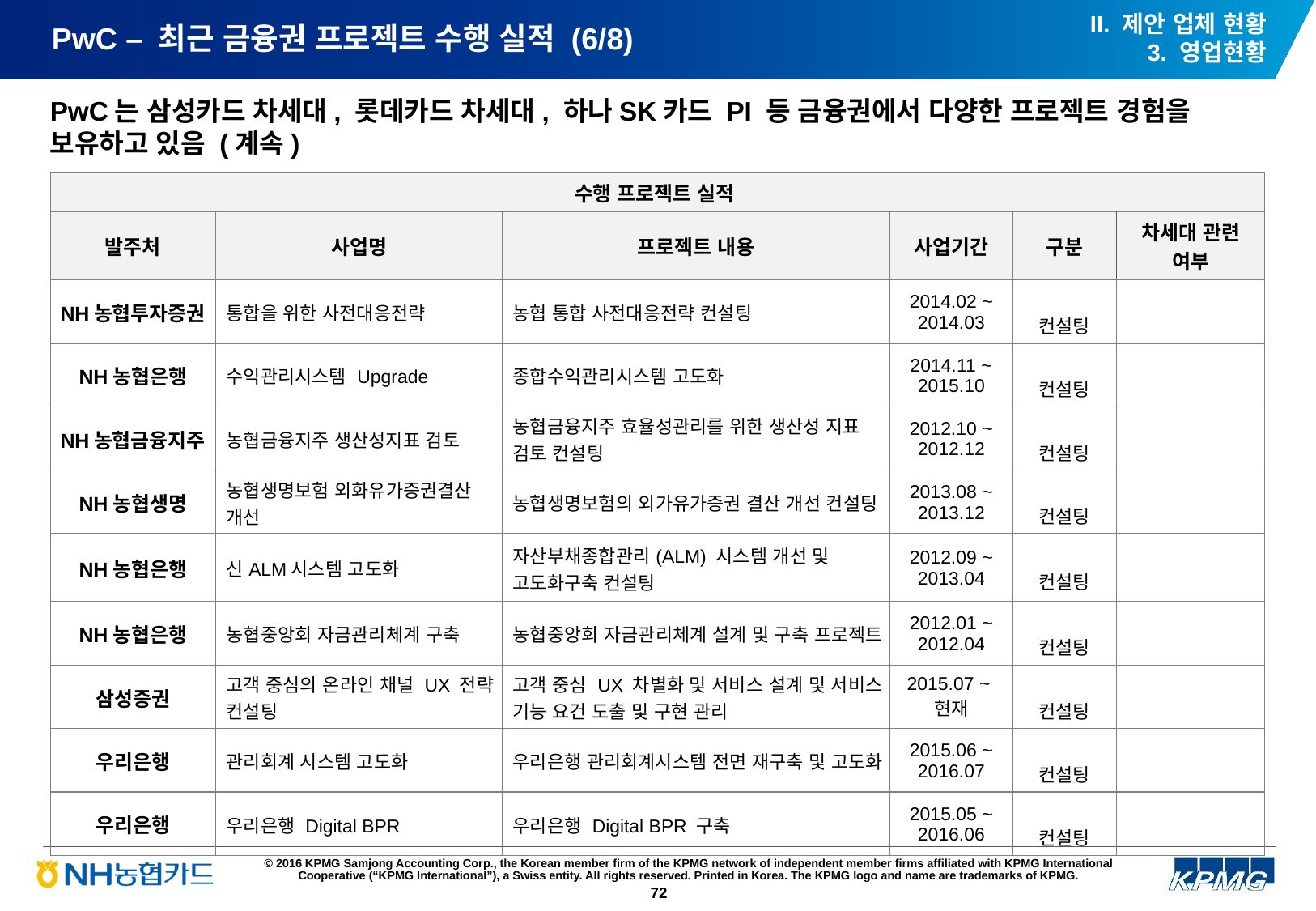

II. 제안 업체 현황
3. 영업현황
# PwC – 최근 금융권 프로젝트 수행 실적 (6/8)
PwC는 삼성카드 차세대, 롯데카드 차세대, 하나SK카드 PI 등 금융권에서 다양한 프로젝트 경험을 보유하고 있음 (계속)
| 수행 프로젝트 실적 |  |  |  |  |  |
| --- | --- | --- | --- | --- | --- |
| 발주처 | 사업명 | 프로젝트 내용 | 사업기간 | 구분 | 차세대 관련 여부 |
| NH농협투자증권 | 통합을 위한 사전대응전략 | 농협 통합 사전대응전략 컨설팅 | 2014.02 ~ 2014.03 | 컨설팅 |  |
| NH농협은행 | 수익관리시스템 Upgrade | 종합수익관리시스템 고도화 | 2014.11 ~ 2015.10 | 컨설팅 |  |
| NH농협금융지주 | 농협금융지주 생산성지표 검토 | 농협금융지주 효율성관리를 위한 생산성 지표 검토 컨설팅 | 2012.10 ~ 2012.12 | 컨설팅 |  |
| NH농협생명 | 농협생명보험 외화유가증권결산 개선 | 농협생명보험의 외가유가증권 결산 개선 컨설팅 | 2013.08 ~ 2013.12 | 컨설팅 |  |
| NH농협은행 | 신ALM시스템 고도화 | 자산부채종합관리(ALM) 시스템 개선 및 고도화구축 컨설팅 | 2012.09 ~ 2013.04 | 컨설팅 |  |
| NH농협은행 | 농협중앙회 자금관리체계 구축 | 농협중앙회 자금관리체계 설계 및 구축 프로젝트 | 2012.01 ~ 2012.04 | 컨설팅 |  |
| 삼성증권 | 고객 중심의 온라인 채널 UX 전략 컨설팅 | 고객 중심 UX 차별화 및 서비스 설계 및 서비스 기능 요건 도출 및 구현 관리 | 2015.07 ~ 현재 | 컨설팅 |  |
| 우리은행 | 관리회계 시스템 고도화 | 우리은행 관리회계시스템 전면 재구축 및 고도화 | 2015.06 ~ 2016.07 | 컨설팅 |  |
| 우리은행 | 우리은행 Digital BPR | 우리은행 Digital BPR 구축 | 2015.05 ~ 2016.06 | 컨설팅 |  |